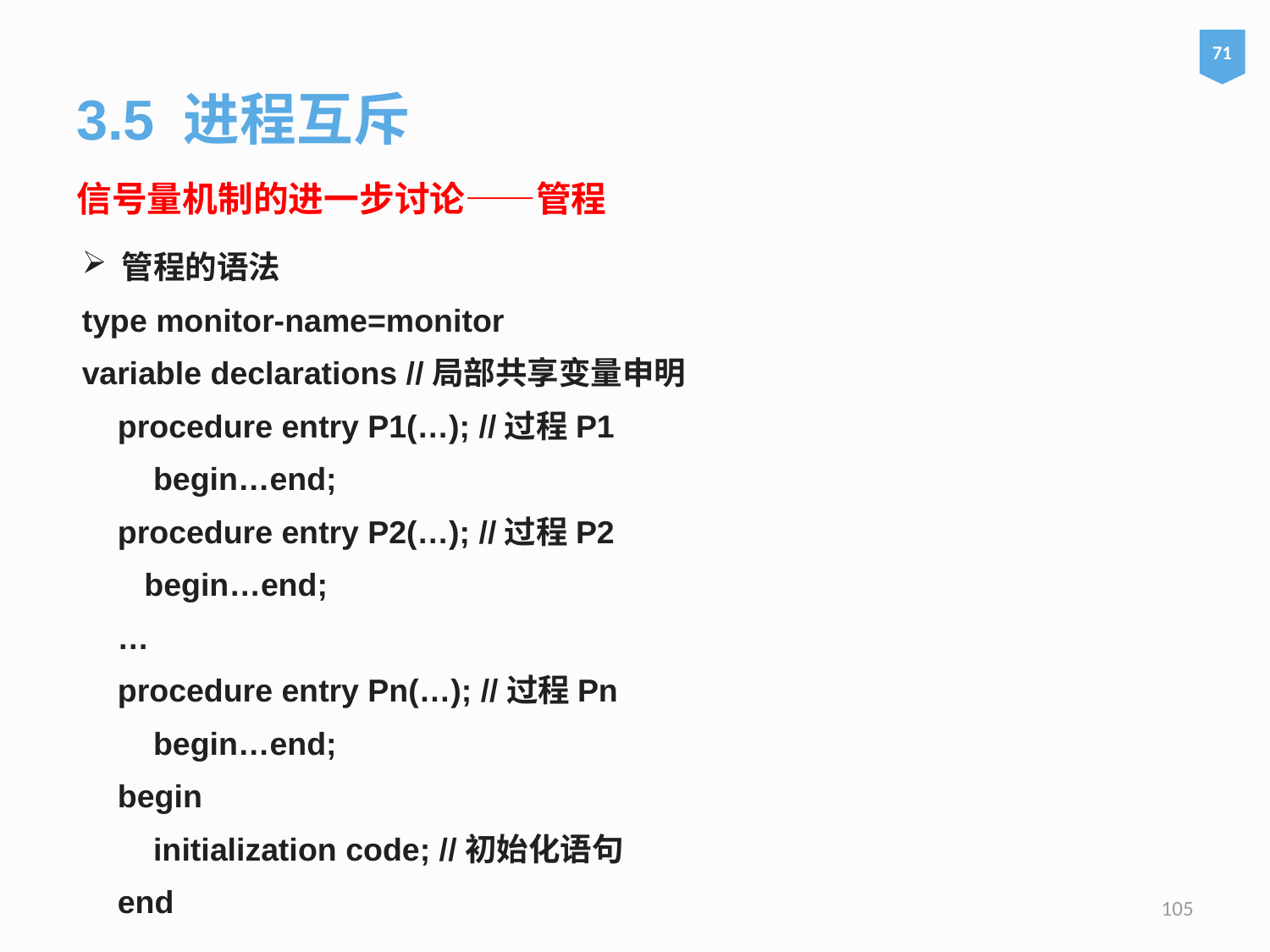

71
3.5 进程互斥
信号量机制的进一步讨论——管程

管程的语法
type monitor-name=monitor
variable declarations //局部共享变量申明
    procedure entry P1(…); //过程P1
        begin…end;
    procedure entry P2(…); //过程P2
       begin…end;
    …
    procedure entry Pn(…); //过程Pn
        begin…end;
    begin
        initialization code; //初始化语句
    end

105